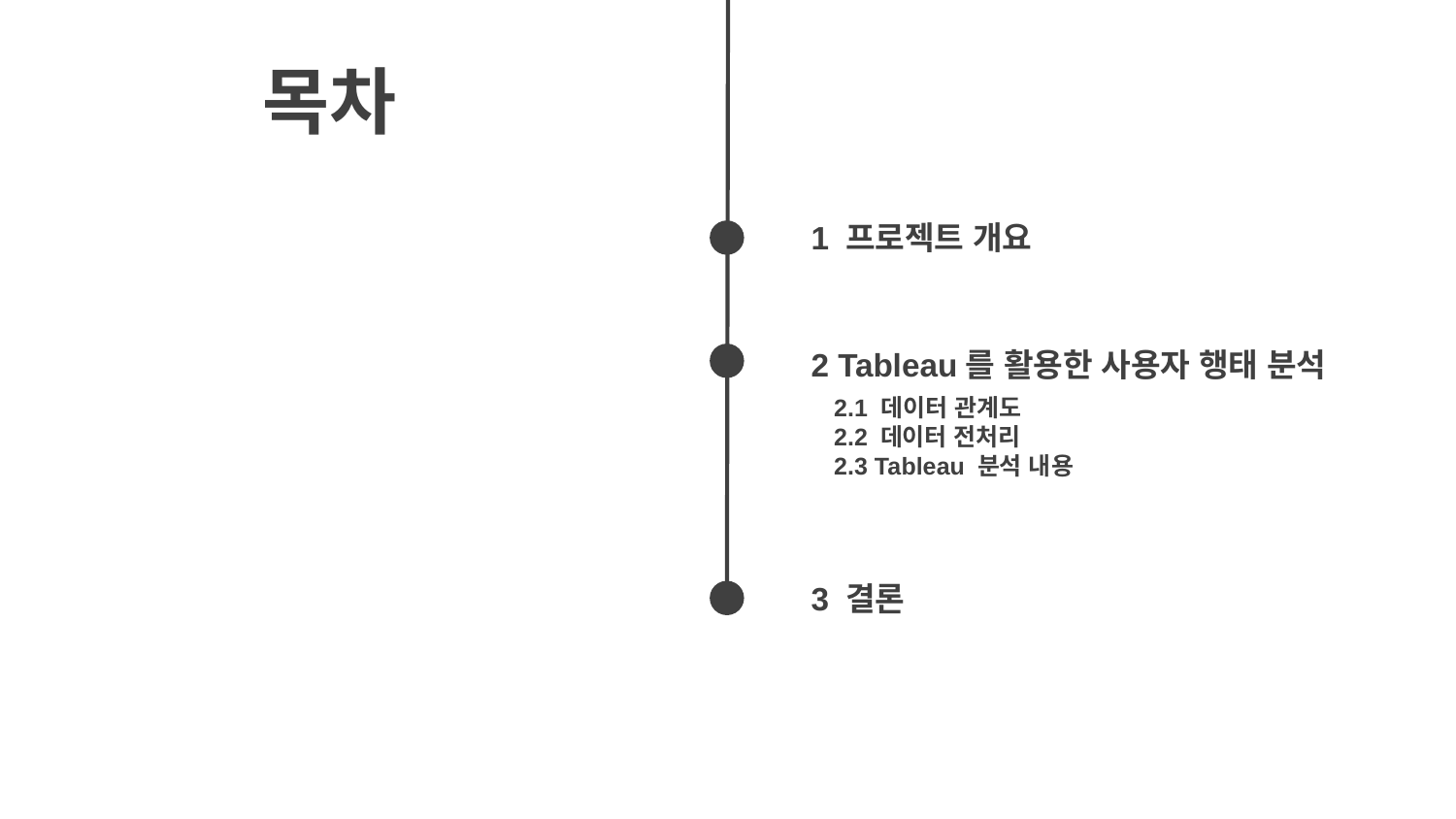

목차
1 프로젝트 개요

2 Tableau를 활용한 사용자 행태 분석

2.1 데이터 관계도
2.2 데이터 전처리
2.3 Tableau 분석 내용
3 결론